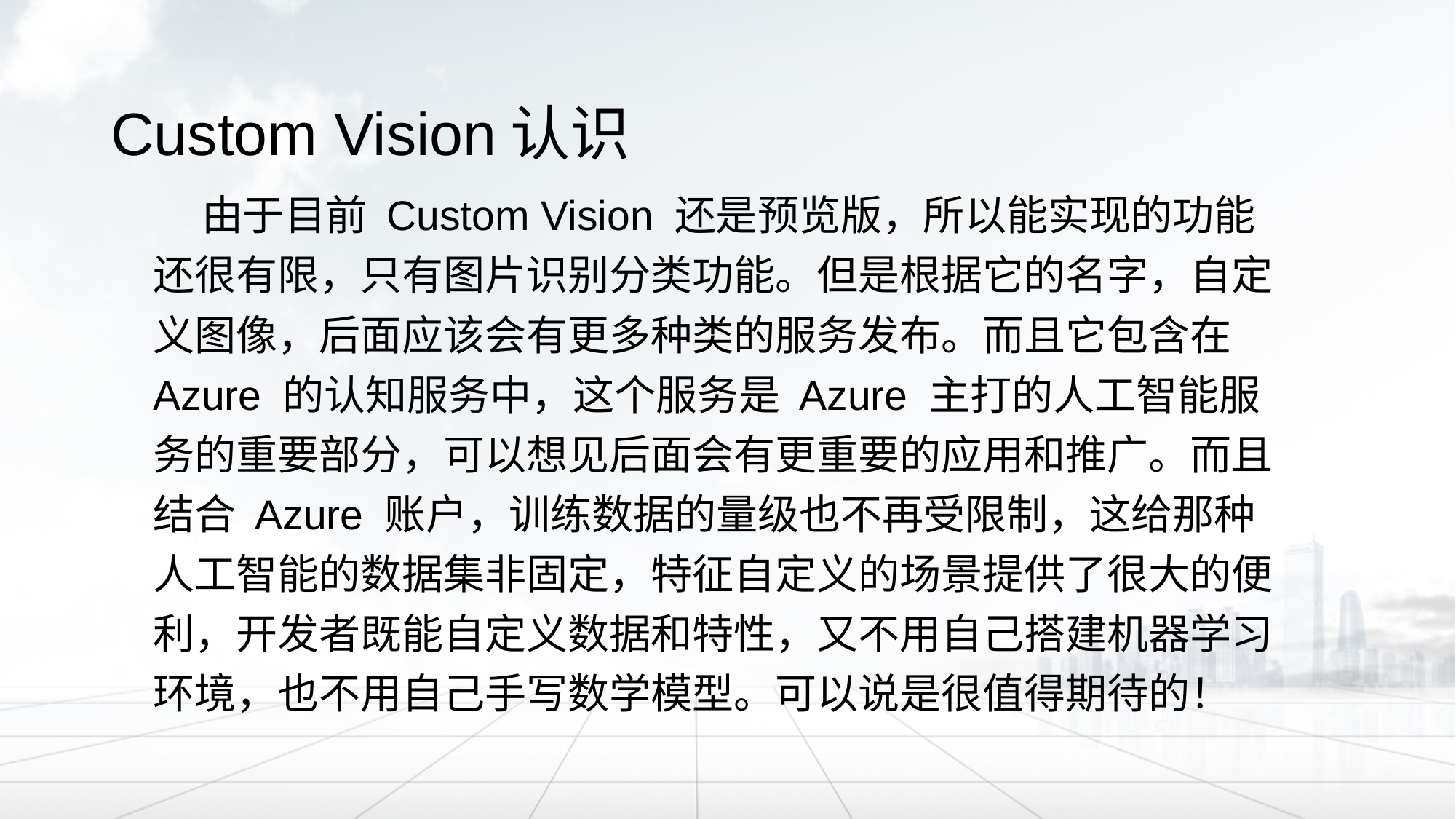

# Custom Vision认识
     由于目前 Custom Vision 还是预览版，所以能实现的功能还很有限，只有图片识别分类功能。但是根据它的名字，自定义图像，后面应该会有更多种类的服务发布。而且它包含在 Azure 的认知服务中，这个服务是 Azure 主打的人工智能服务的重要部分，可以想见后面会有更重要的应用和推广。而且结合 Azure 账户，训练数据的量级也不再受限制，这给那种人工智能的数据集非固定，特征自定义的场景提供了很大的便利，开发者既能自定义数据和特性，又不用自己搭建机器学习环境，也不用自己手写数学模型。可以说是很值得期待的！